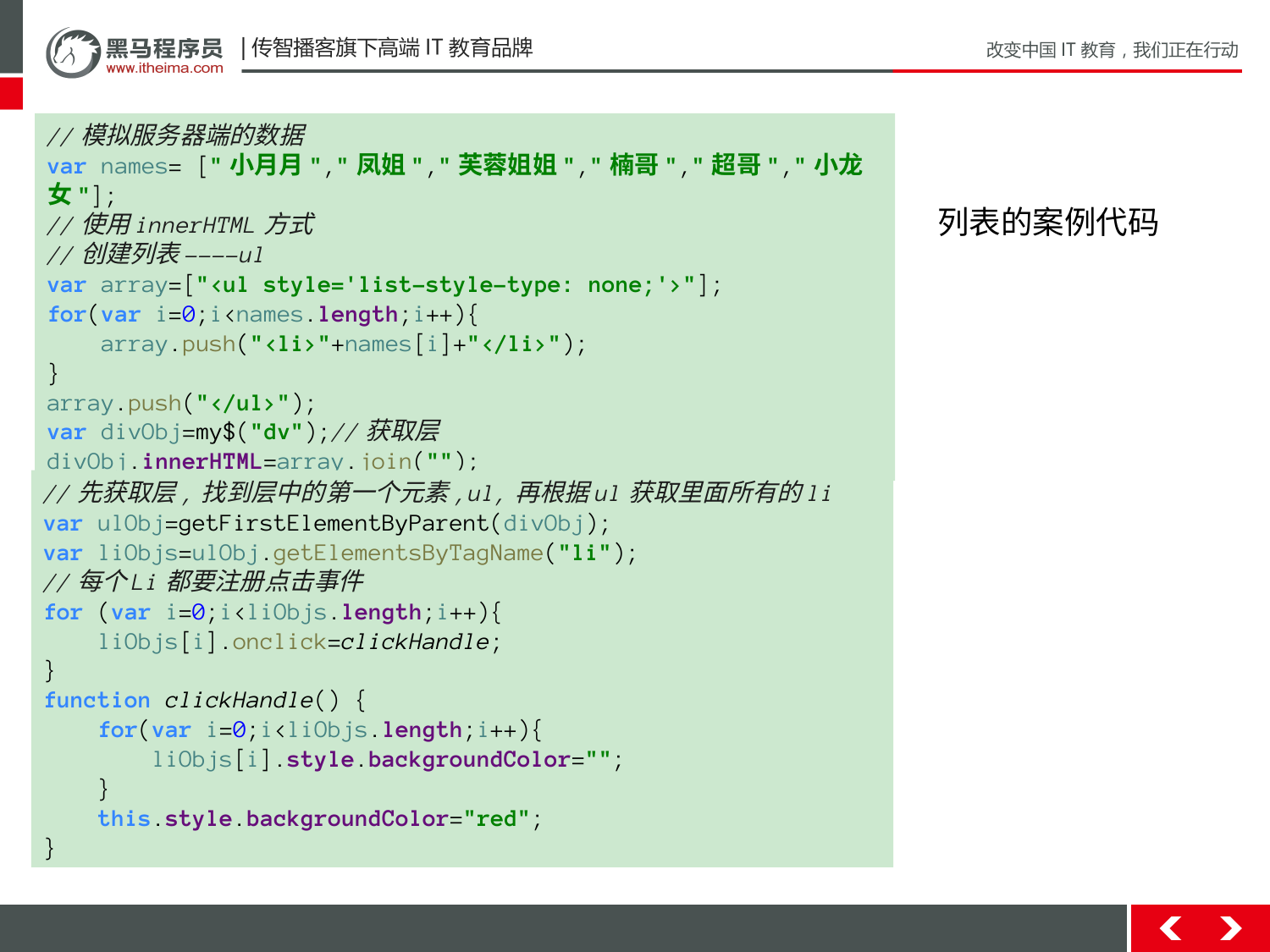

//模拟服务器端的数据
var names= ["小月月","凤姐","芙蓉姐姐","楠哥","超哥","小龙女"];
//使用innerHTML方式
//创建列表----ul
var array=["<ul style='list-style-type: none;'>"];
for(var i=0;i<names.length;i++){
    array.push("<li>"+names[i]+"</li>");
}
array.push("</ul>");
var divObj=my$("dv");//获取层
divObj.innerHTML=array.join("");
列表的案例代码
//先获取层,找到层中的第一个元素,ul,再根据ul获取里面所有的li
var ulObj=getFirstElementByParent(divObj);
var liObjs=ulObj.getElementsByTagName("li");
//每个Li都要注册点击事件
for (var i=0;i<liObjs.length;i++){
    liObjs[i].onclick=clickHandle;
}
function clickHandle() {
    for(var i=0;i<liObjs.length;i++){
        liObjs[i].style.backgroundColor="";
    }
    this.style.backgroundColor="red";
}